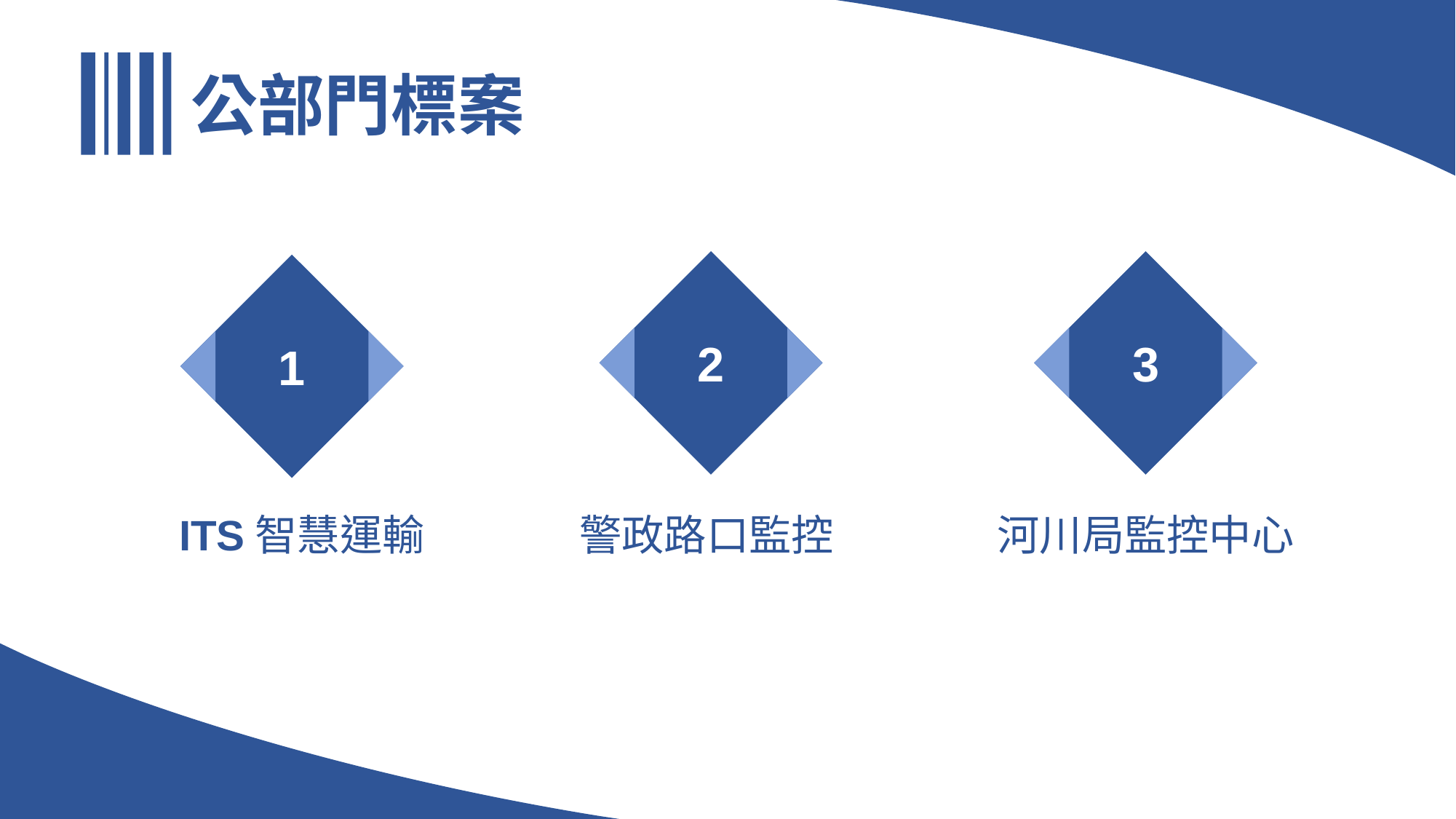

公部門標案

3

2

1
河川局監控中心
警政路口監控
ITS智慧運輸